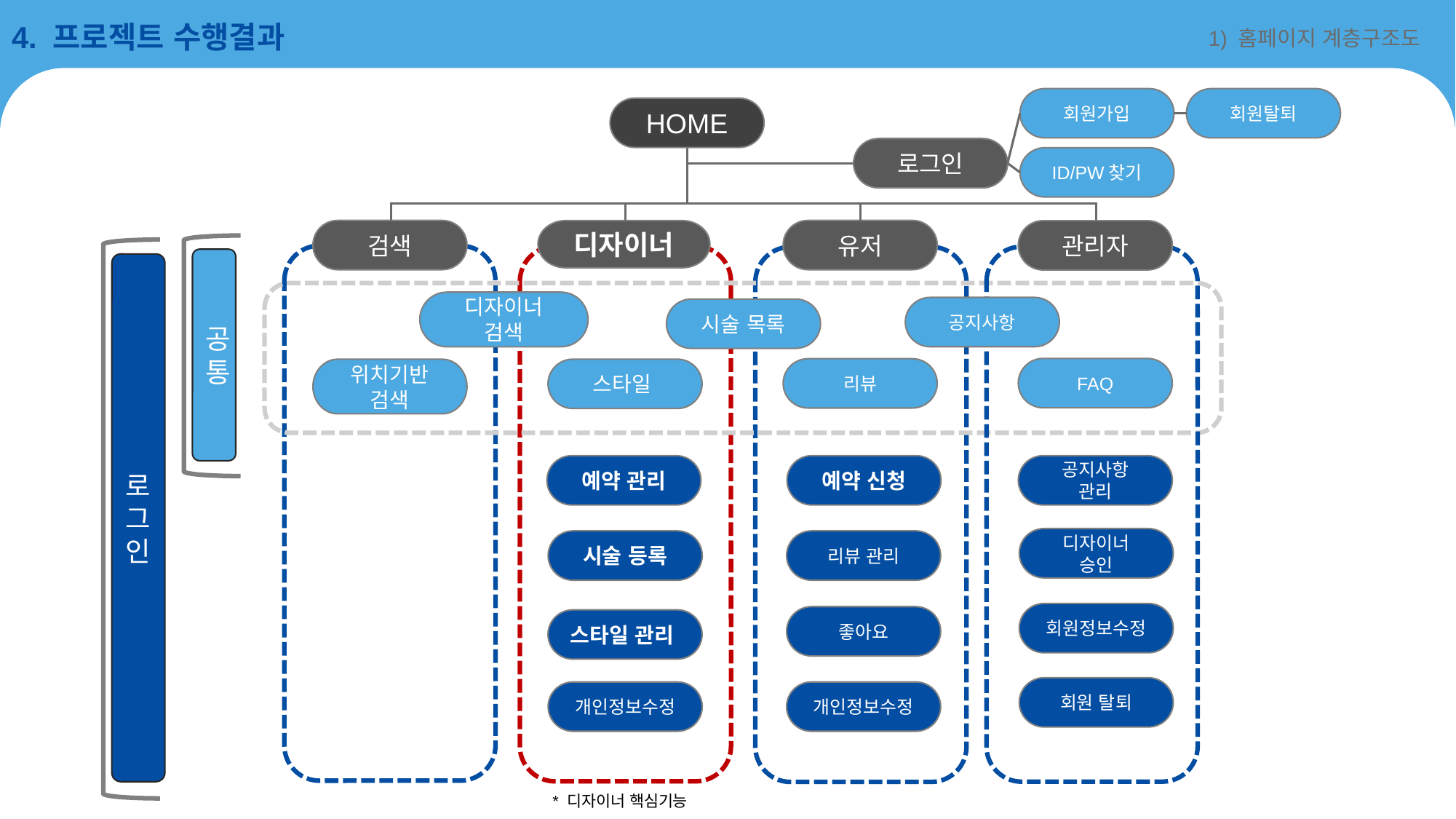

4. 프로젝트 수행결과
1) 홈페이지 계층구조도

회원탈퇴
회원가입
HOME
로그인
ID/PW찾기
검색
유저
디자이너
관리자

공통
로그인

디자이너
검색
공지사항
시술 목록
FAQ
리뷰
위치기반
검색
스타일
예약 관리
예약 신청
공지사항
관리
디자이너
승인
시술 등록
리뷰 관리
회원정보수정
좋아요
스타일 관리
회원 탈퇴
개인정보수정
개인정보수정
12
* 디자이너 핵심기능